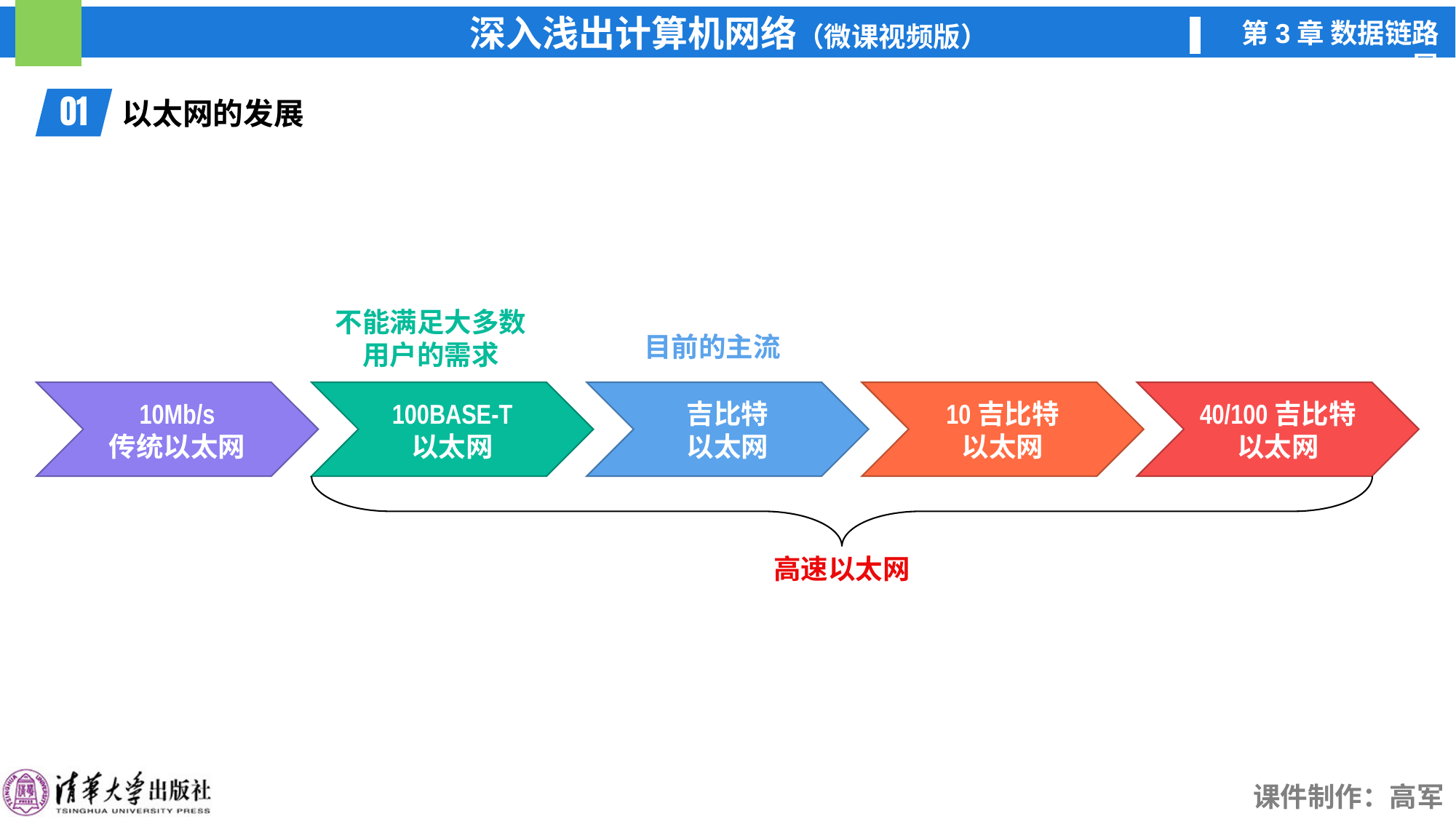

01
以太网的发展
不能满足大多数用户的需求
目前的主流
10Mb/s
传统以太网
100BASE-T
以太网
吉比特
以太网
10吉比特
以太网
40/100吉比特
以太网

高速以太网